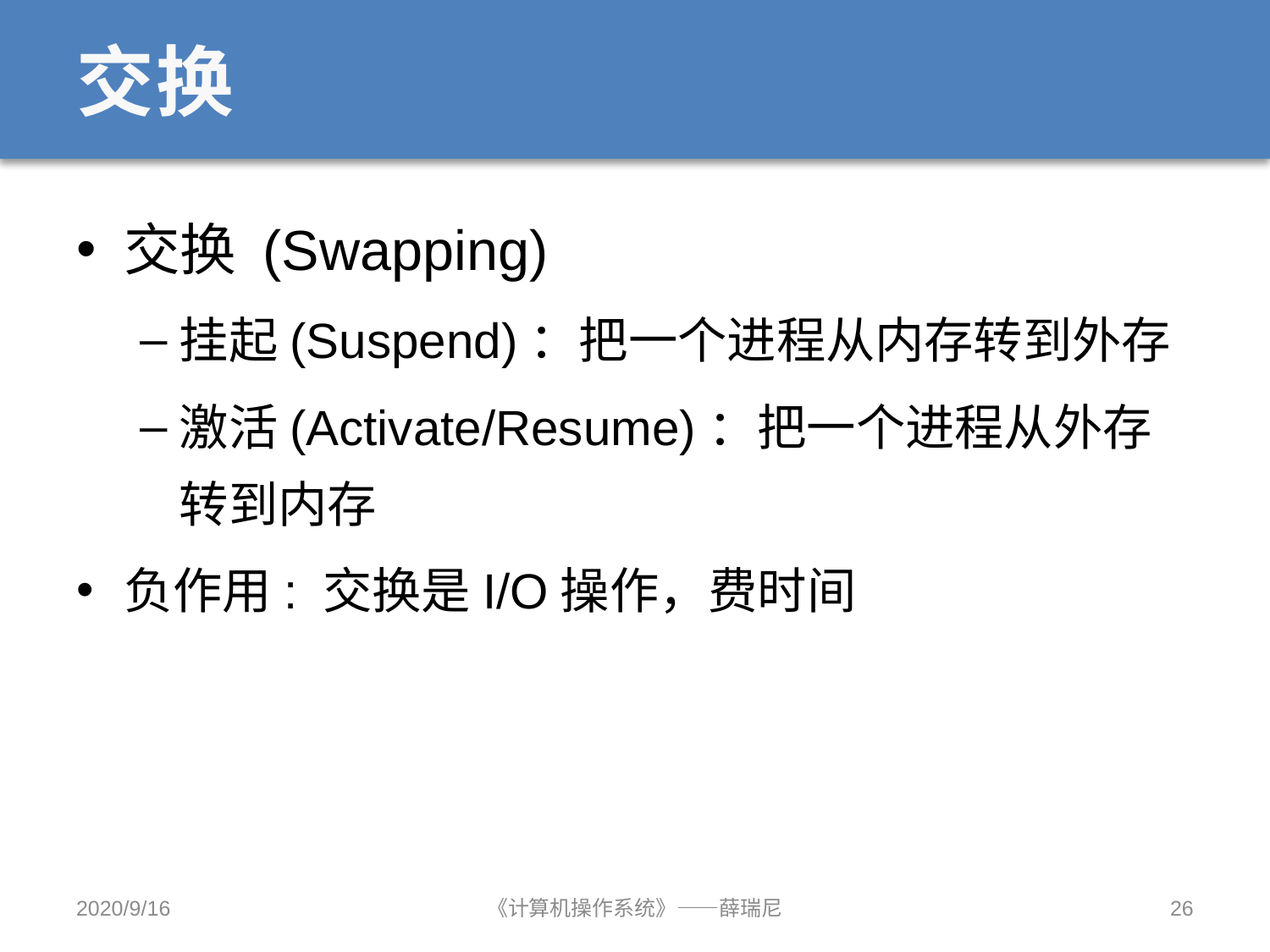

# 交换
交换 (Swapping)
挂起(Suspend)：把一个进程从内存转到外存
激活(Activate/Resume)：把一个进程从外存转到内存
负作用: 交换是I/O操作，费时间

2020/9/16
《计算机操作系统》——薛瑞尼
26